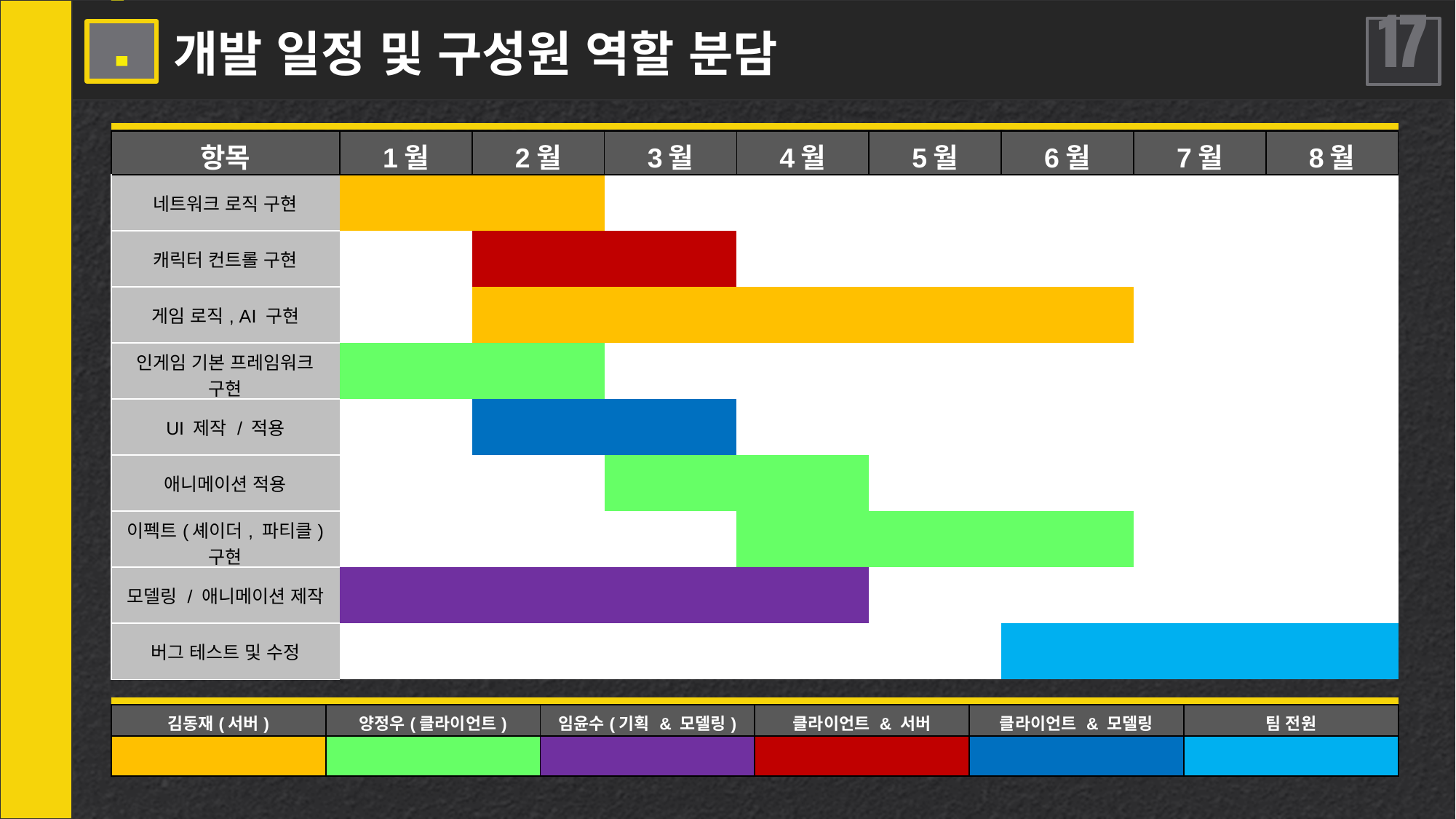

개발 일정 및 구성원 역할 분담
7 .
17
| 항목 | 1월 | 2월 | 3월 | 4월 | 5월 | 6월 | 7월 | 8월 |
| --- | --- | --- | --- | --- | --- | --- | --- | --- |
| 네트워크 로직 구현 |  |  |  |  |  |  |  |  |
| 캐릭터 컨트롤 구현 |  |  |  |  |  |  |  |  |
| 게임 로직, AI 구현 |  |  |  |  |  |  |  |  |
| 인게임 기본 프레임워크 구현 |  |  |  |  |  |  |  |  |
| UI 제작 / 적용 |  |  |  |  |  |  |  |  |
| 애니메이션 적용 |  |  |  |  |  |  |  |  |
| 이펙트(셰이더, 파티클) 구현 |  |  |  |  |  |  |  |  |
| 모델링 / 애니메이션 제작 |  |  |  |  |  |  |  |  |
| 버그 테스트 및 수정 |  |  |  |  |  |  |  |  |
| 김동재(서버) | 양정우(클라이언트) | 임윤수(기획 & 모델링) | 클라이언트 & 서버 | 클라이언트 & 모델링 | 팀 전원 |
| --- | --- | --- | --- | --- | --- |
|  |  |  |  |  |  |